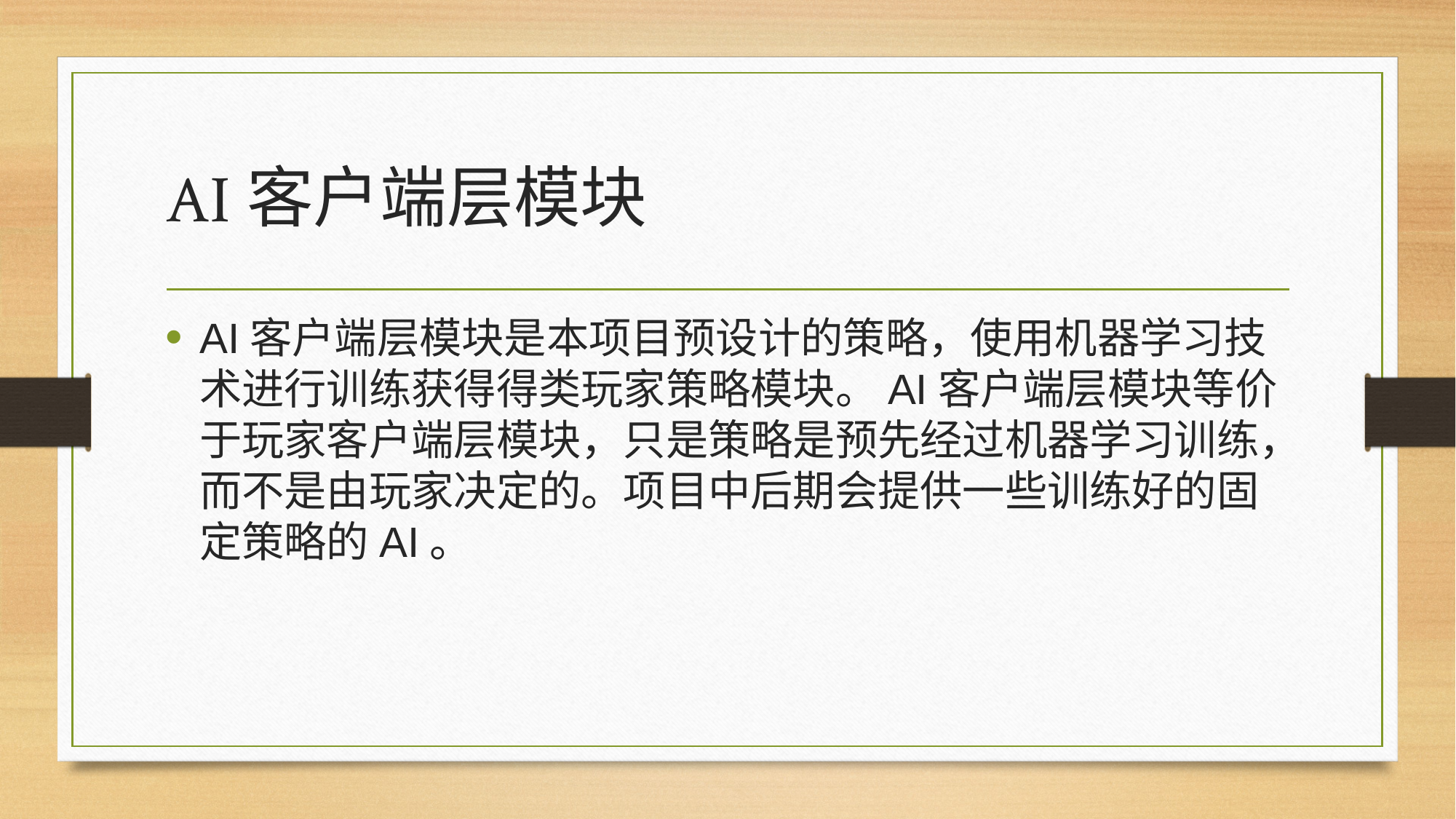

# AI客户端层模块
AI客户端层模块是本项目预设计的策略，使用机器学习技术进行训练获得得类玩家策略模块。AI客户端层模块等价于玩家客户端层模块，只是策略是预先经过机器学习训练，而不是由玩家决定的。项目中后期会提供一些训练好的固定策略的AI。